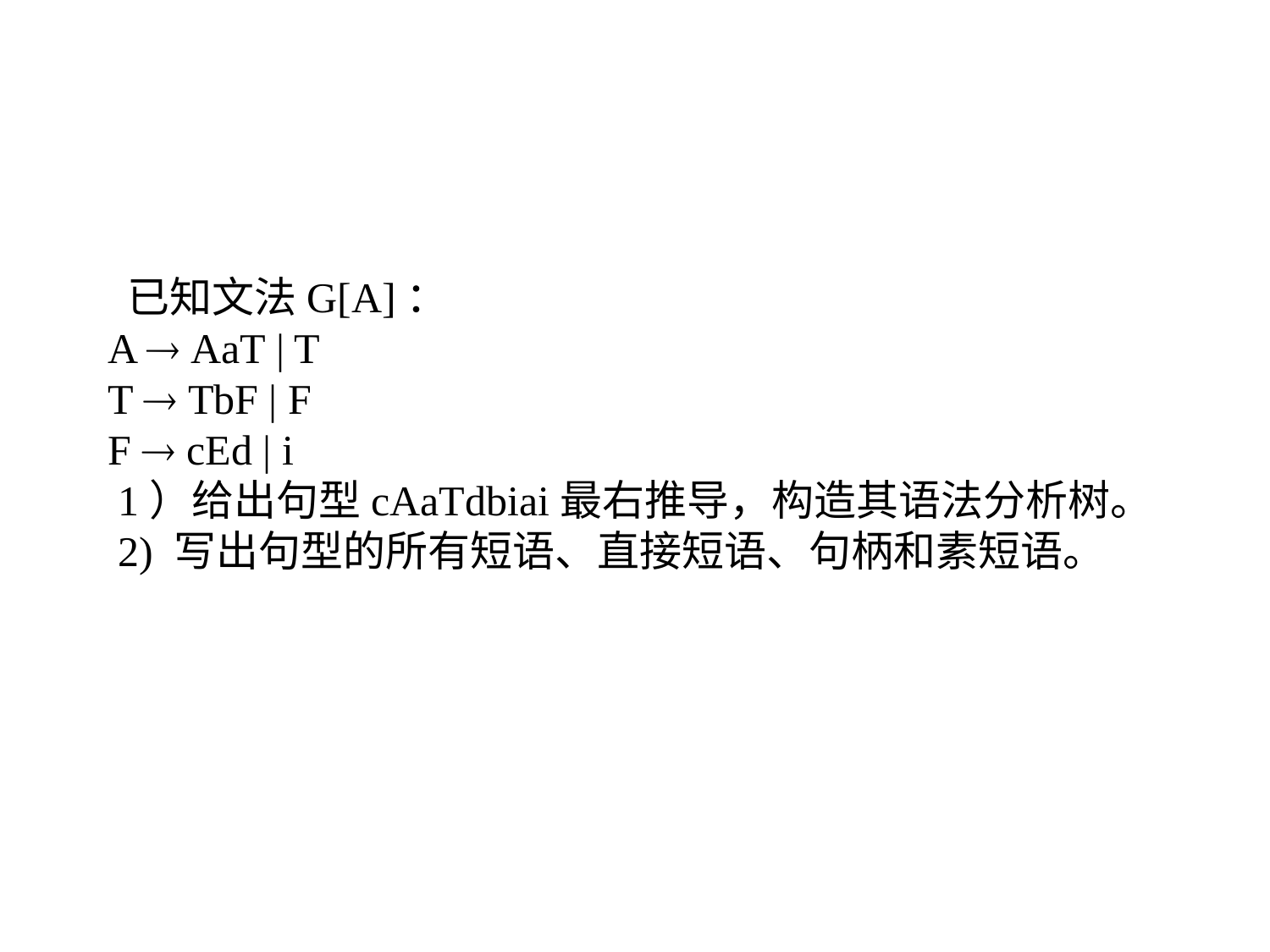

已知文法G[A]：
A → AaT | T
T → TbF | F
F → cEd | i
 1）给出句型cAaTdbiai最右推导，构造其语法分析树。
 2) 写出句型的所有短语、直接短语、句柄和素短语。